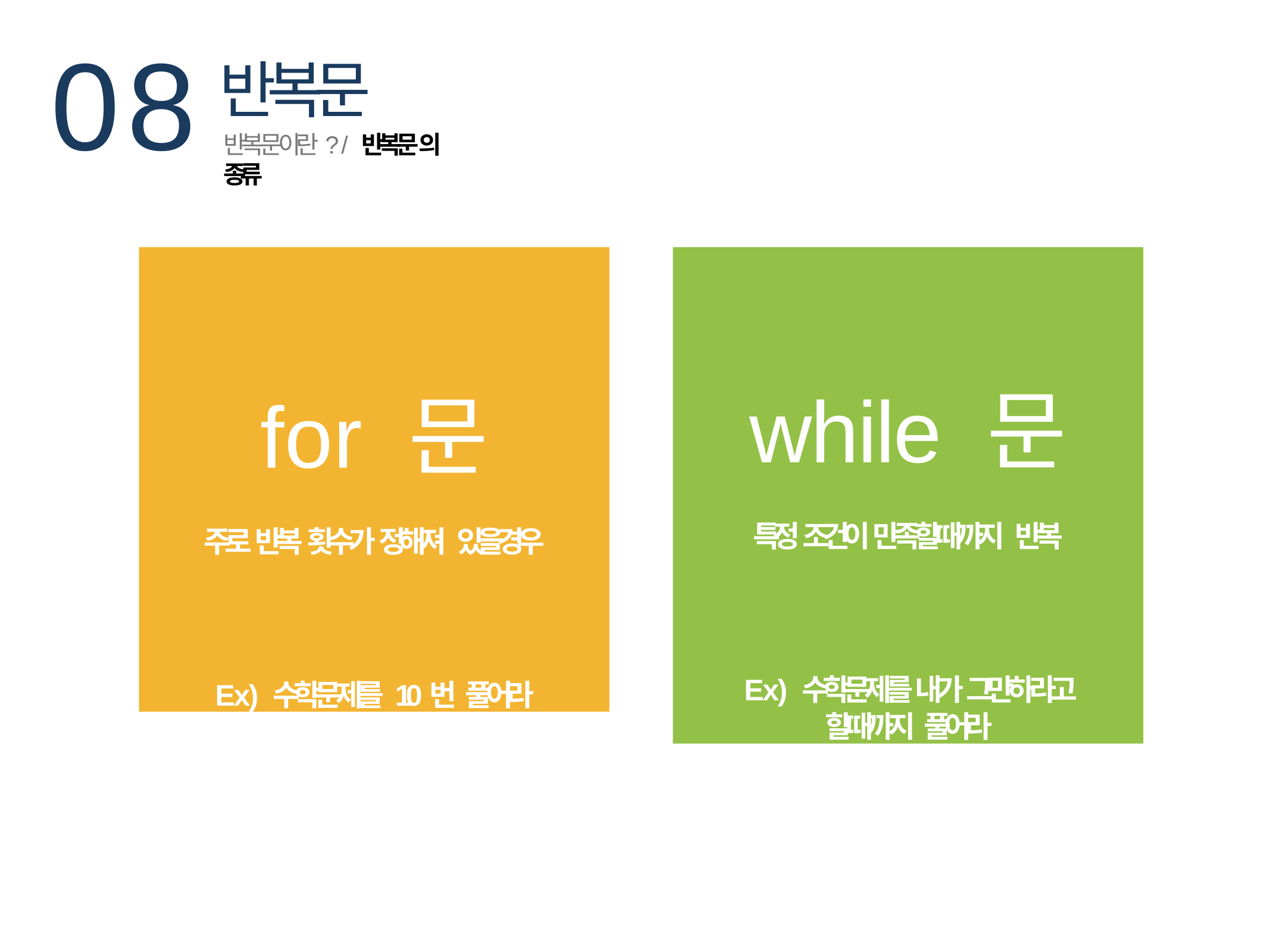

08
반복문
반복문이란? / 반복문의 종류

for 문
주로  반복  횟수가  정해져  있을경우

Ex) 수학문제를  10번 풀어라

while 문
특정  조건이  만족할때까지  반복

Ex) 수학문제를 내가 그만하라고  할때까지 풀어라